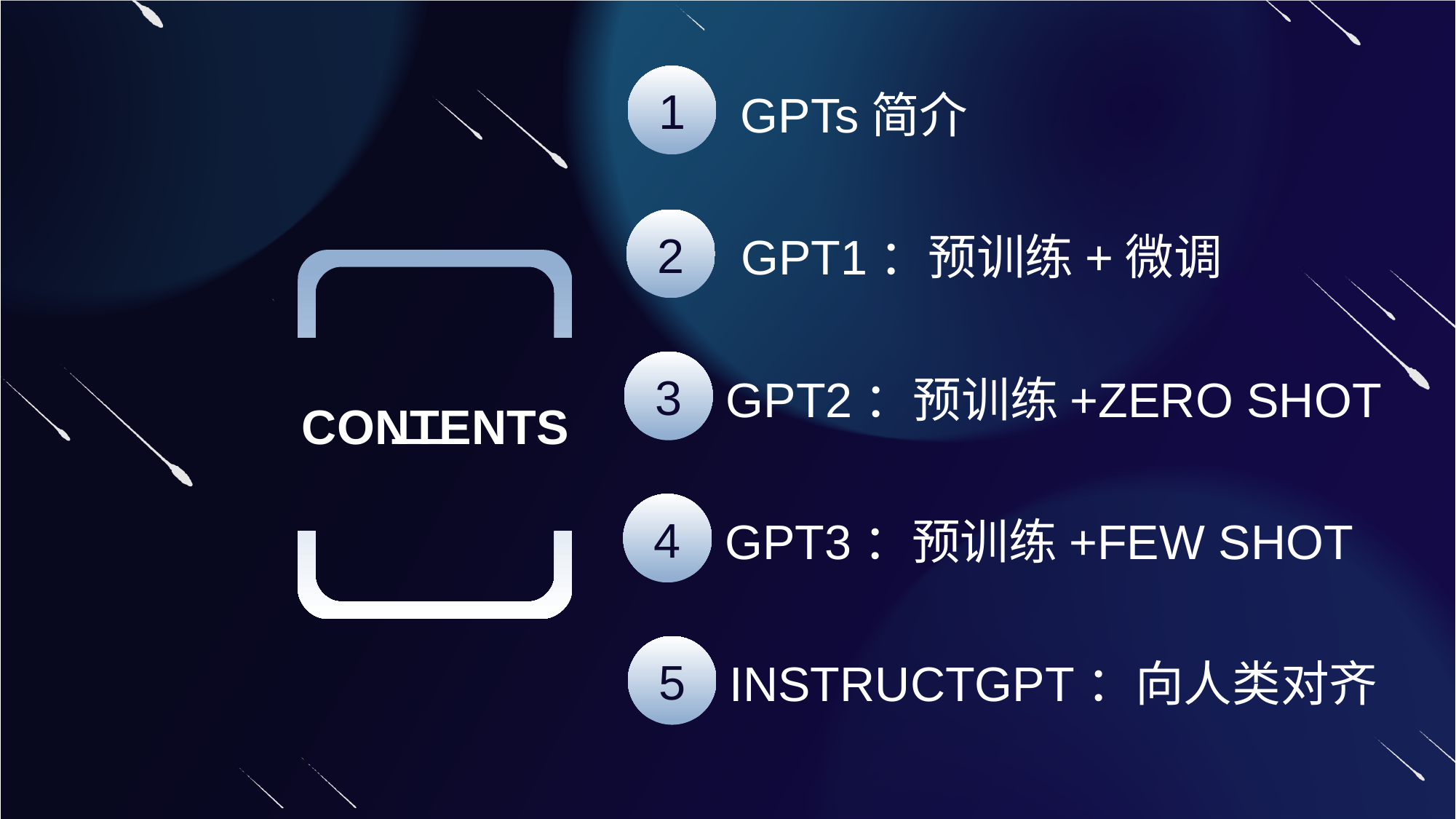

1
GPTs简介
2
GPT1：预训练+微调

3
GPT2：预训练+ZERO SHOT
CONTENTS
一
4
GPT3：预训练+FEW SHOT
5
INSTRUCTGPT：向人类对齐